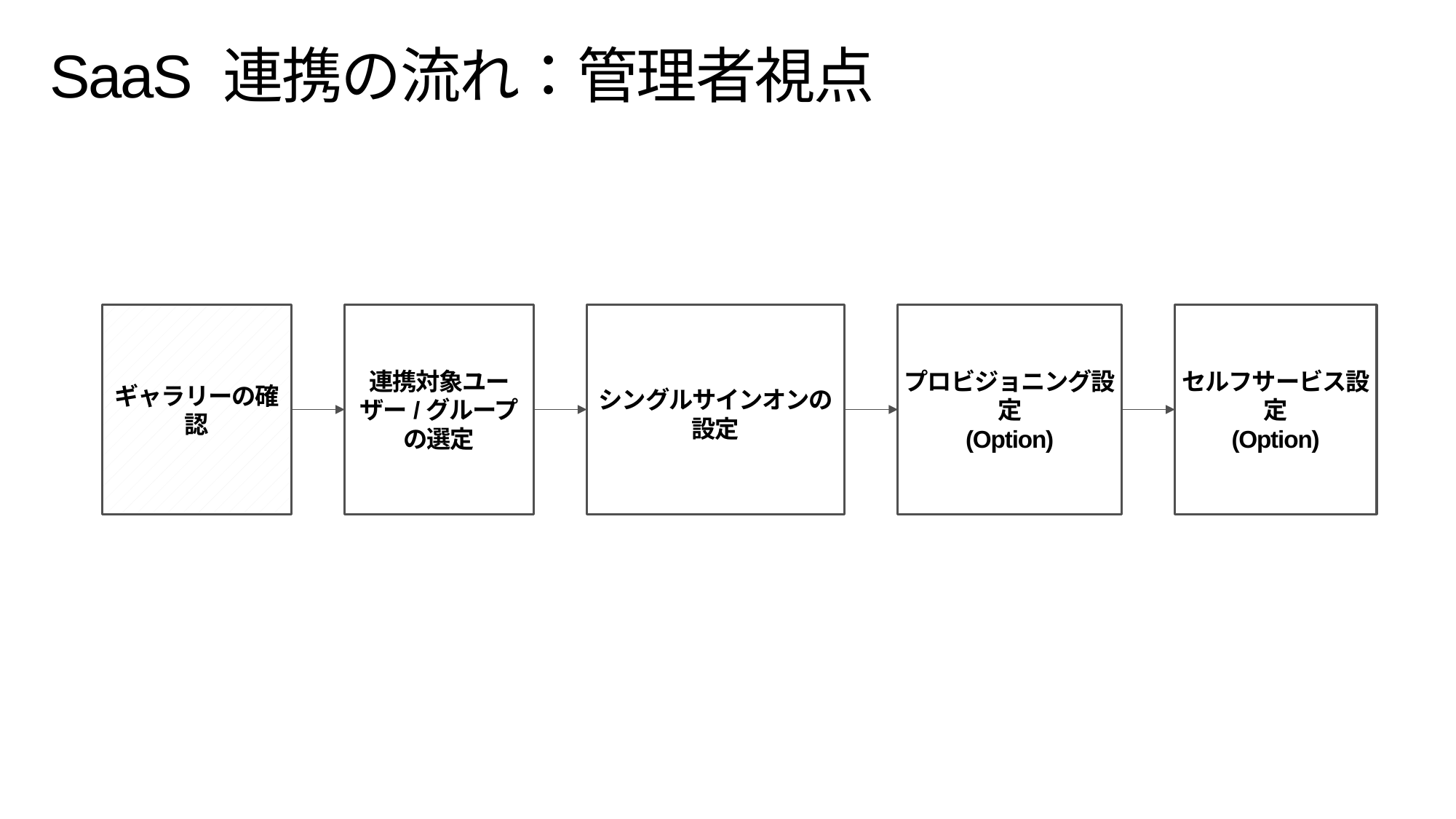

# SaaS 連携の流れ：管理者視点
セルフサービス設定
(Option)
ギャラリーの確認
連携対象ユーザー/グループの選定
シングルサインオンの設定
プロビジョニング設定
(Option)